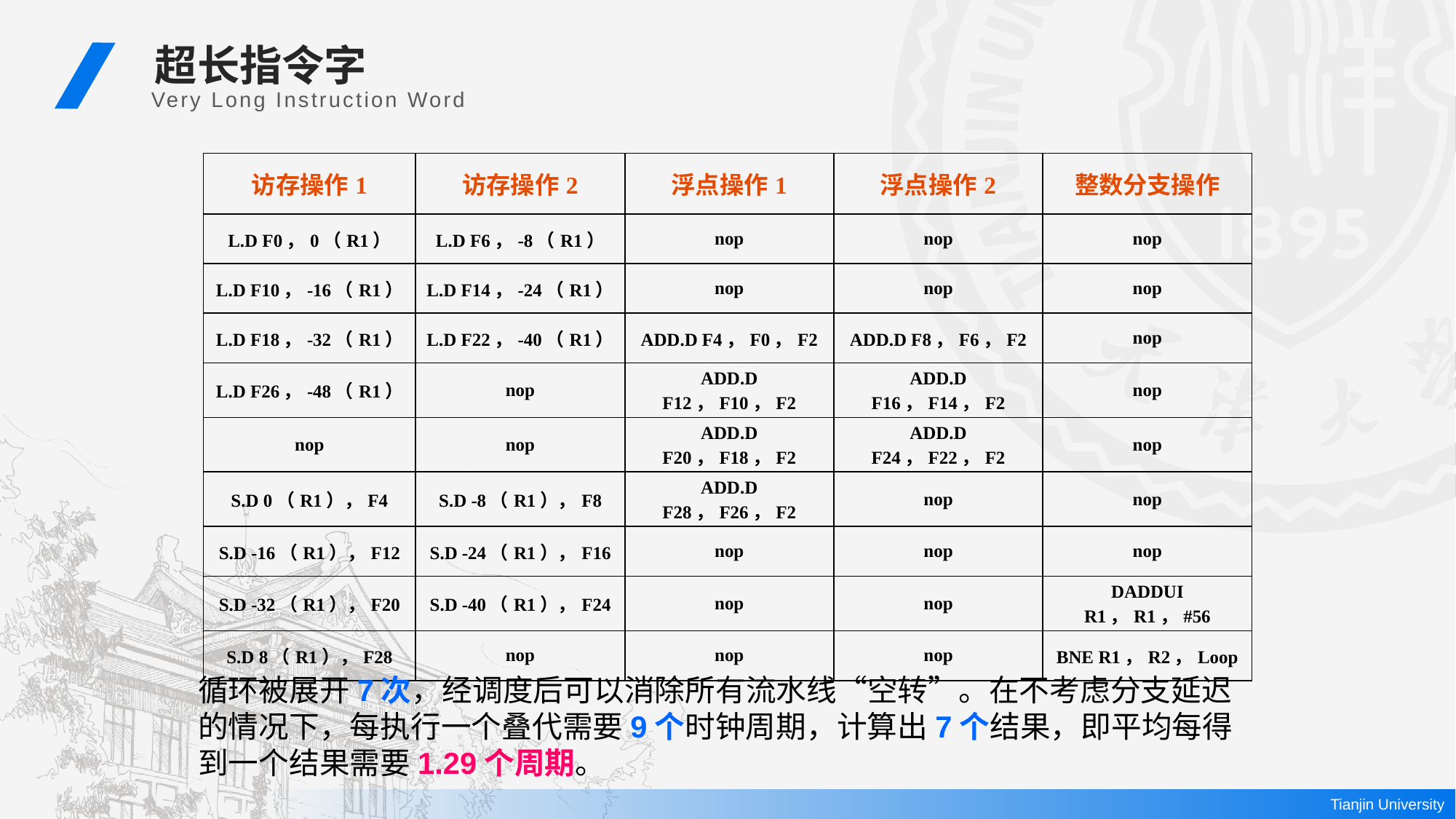

超长指令字
Very Long Instruction Word
| 访存操作1 | 访存操作2 | 浮点操作1 | 浮点操作2 | 整数分支操作 |
| --- | --- | --- | --- | --- |
| L.D F0，0（R1） | L.D F6，-8（R1） | nop | nop | nop |
| L.D F10，-16（R1） | L.D F14，-24（R1） | nop | nop | nop |
| L.D F18，-32（R1） | L.D F22，-40（R1） | ADD.D F4，F0，F2 | ADD.D F8，F6，F2 | nop |
| L.D F26，-48（R1） | nop | ADD.D F12，F10，F2 | ADD.D F16，F14，F2 | nop |
| nop | nop | ADD.D F20，F18，F2 | ADD.D F24，F22，F2 | nop |
| S.D 0（R1），F4 | S.D -8（R1），F8 | ADD.D F28，F26，F2 | nop | nop |
| S.D -16（R1），F12 | S.D -24（R1），F16 | nop | nop | nop |
| S.D -32（R1），F20 | S.D -40（R1），F24 | nop | nop | DADDUI R1，R1，#56 |
| S.D 8（R1），F28 | nop | nop | nop | BNE R1，R2，Loop |
循环被展开7次，经调度后可以消除所有流水线“空转”。在不考虑分支延迟的情况下，每执行一个叠代需要9个时钟周期，计算出7个结果，即平均每得到一个结果需要1.29个周期。